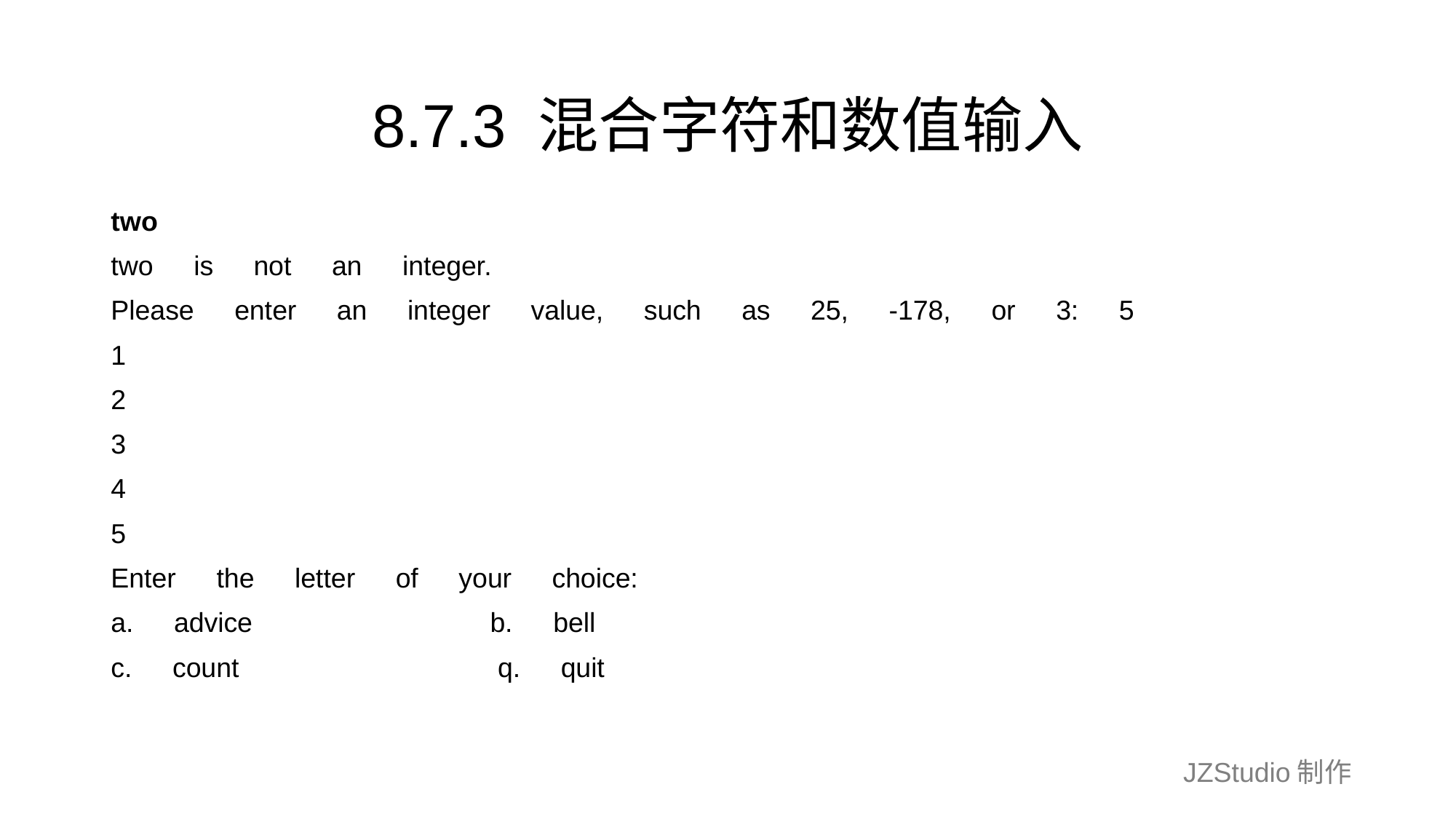

# 8.7.3 混合字符和数值输入
two
two　is　not　an　integer.
Please　enter　an　integer　value,　such　as　25,　-178,　or　3:　5
1
2
3
4
5
Enter　the　letter　of　your　choice:
a.　advice　　　　　　　　 b.　bell
c.　count　　　　　　　　　q.　quit